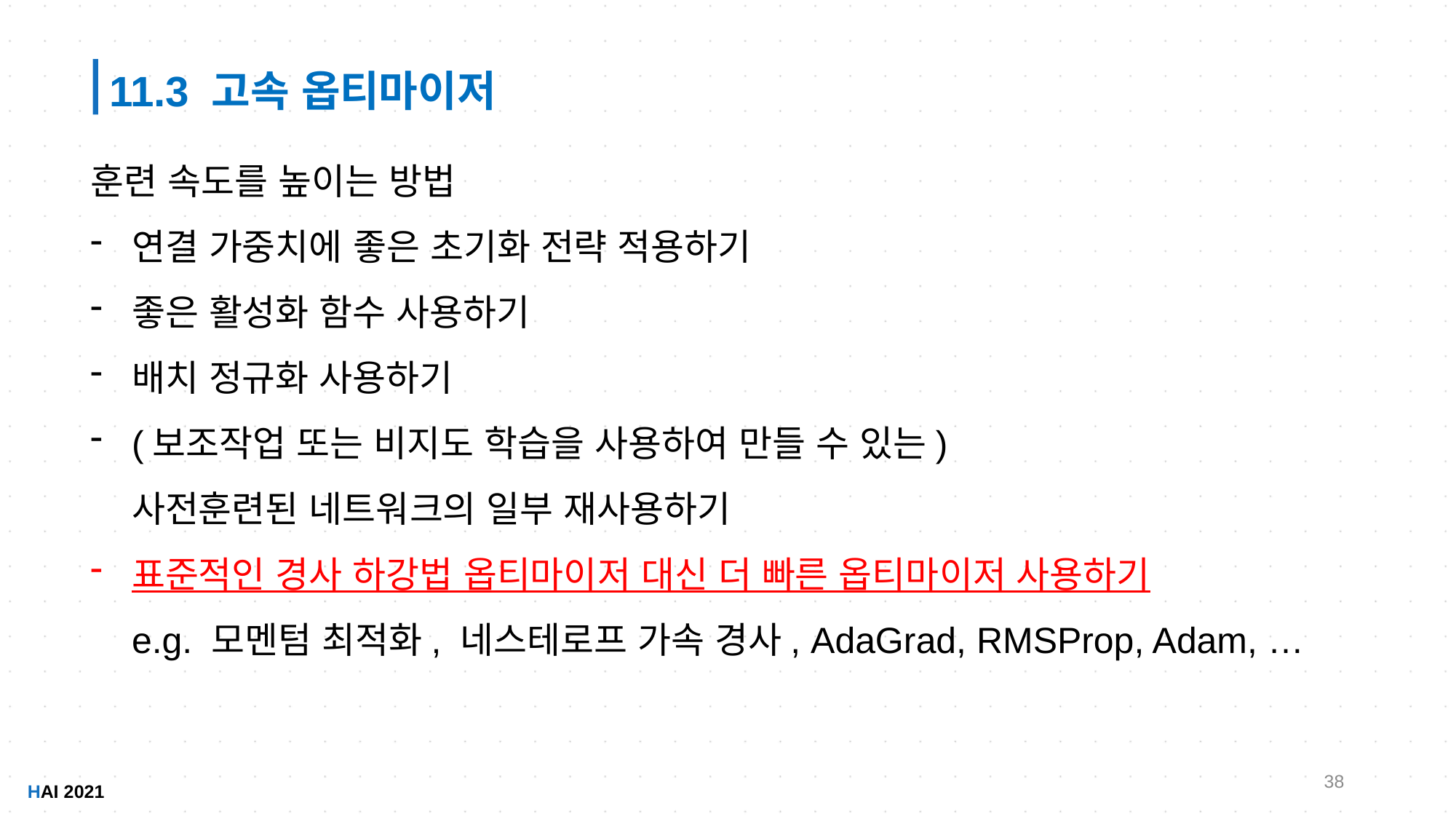

11.3 고속 옵티마이저
훈련 속도를 높이는 방법
연결 가중치에 좋은 초기화 전략 적용하기
좋은 활성화 함수 사용하기
배치 정규화 사용하기
(보조작업 또는 비지도 학습을 사용하여 만들 수 있는)
사전훈련된 네트워크의 일부 재사용하기
표준적인 경사 하강법 옵티마이저 대신 더 빠른 옵티마이저 사용하기
e.g. 모멘텀 최적화, 네스테로프 가속 경사, AdaGrad, RMSProp, Adam, …
38
HAI 2021